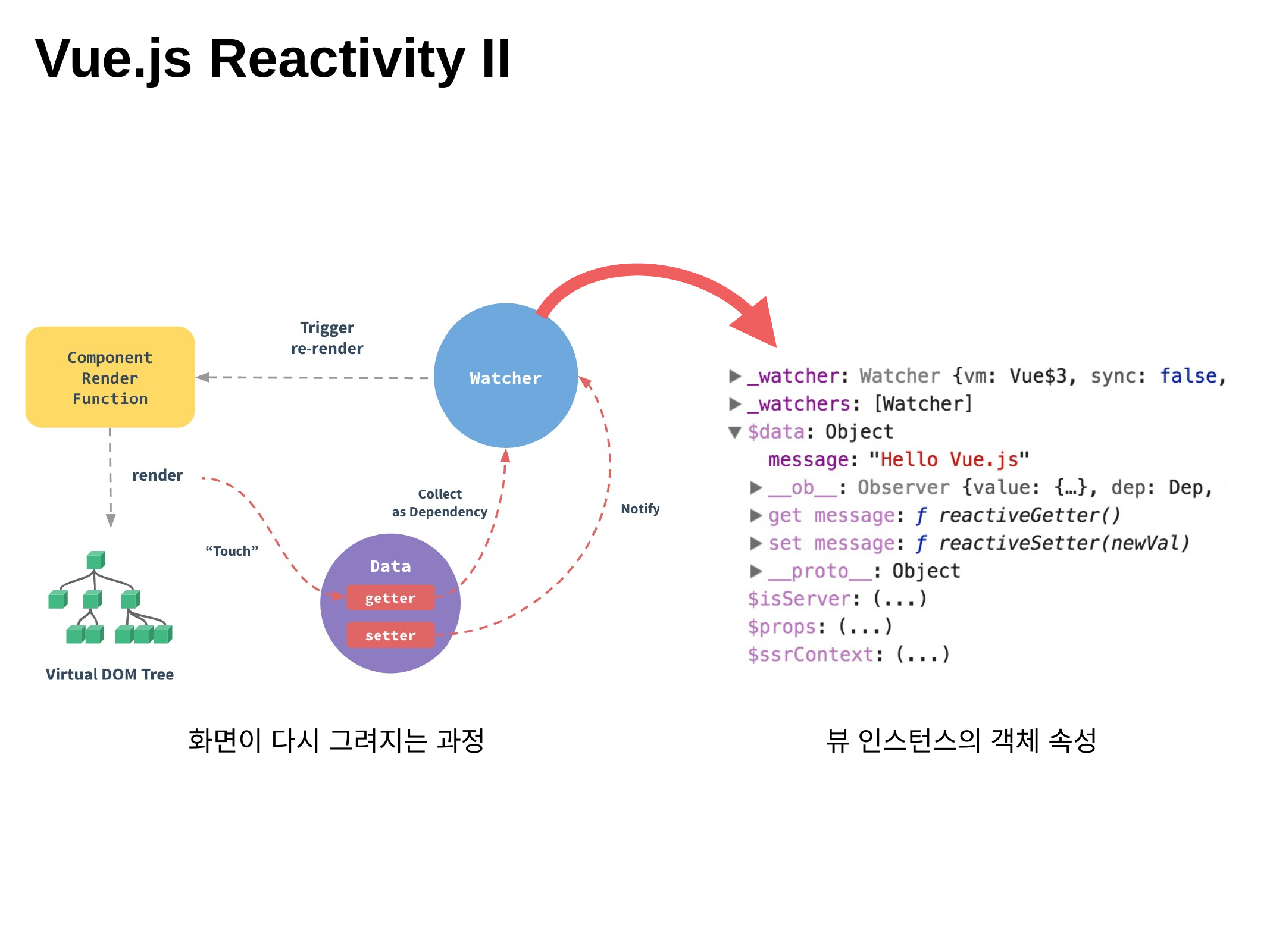

Vue.js Reactivity II

화면이 다시 그려지는 과정
뷰 인스턴스의 객체 속성
²018.0².²0
%P JU! 7VF.KT 0QFO 4FNJOBS